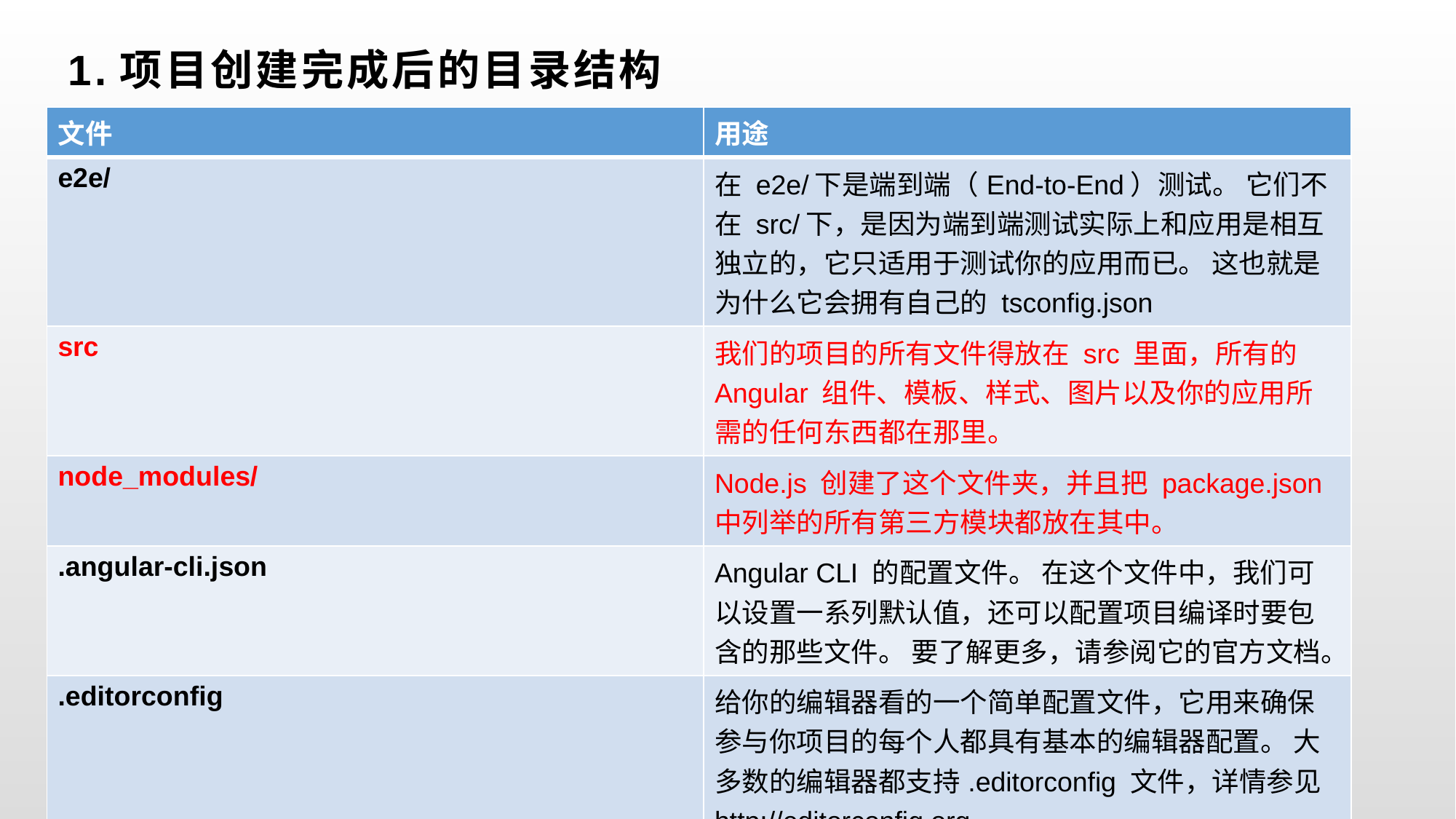

# 1.项目创建完成后的目录结构
| 文件 | 用途 |
| --- | --- |
| e2e/ | 在 e2e/下是端到端（End-to-End）测试。 它们不在 src/下，是因为端到端测试实际上和应用是相互独立的，它只适用于测试你的应用而已。 这也就是为什么它会拥有自己的 tsconfig.json |
| src | 我们的项目的所有文件得放在 src 里面，所有的 Angular 组件、模板、样式、图片以及你的应用所需的任何东西都在那里。 |
| node\_modules/ | Node.js 创建了这个文件夹，并且把 package.json 中列举的所有第三方模块都放在其中。 |
| .angular-cli.json | Angular CLI 的配置文件。 在这个文件中，我们可以设置一系列默认值，还可以配置项目编译时要包含的那些文件。 要了解更多，请参阅它的官方文档。 |
| .editorconfig | 给你的编辑器看的一个简单配置文件，它用来确保参与你项目的每个人都具有基本的编辑器配置。 大多数的编辑器都支持.editorconfig 文件，详情参见 http://editorconfig.org 。 |